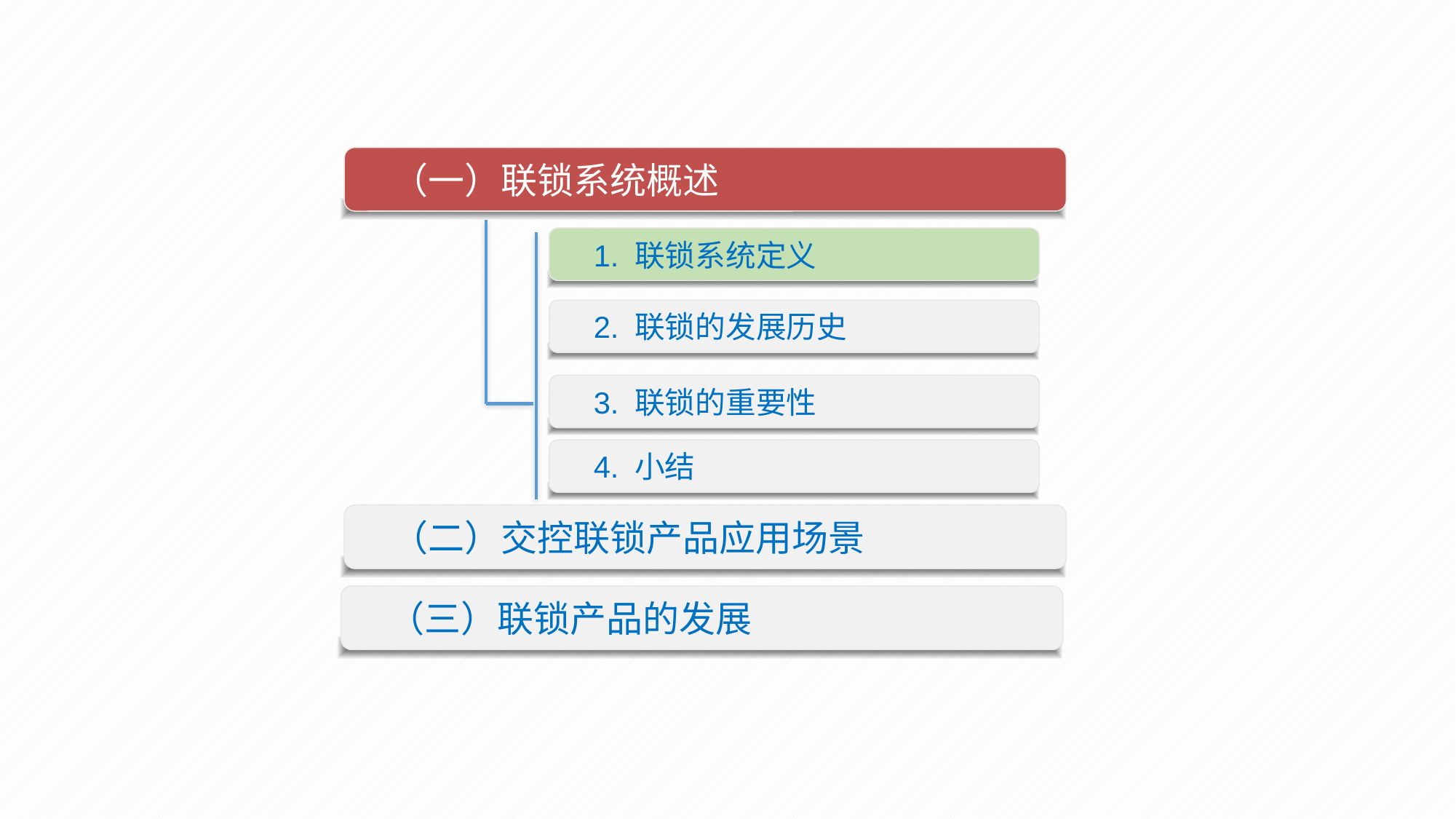

（一）联锁系统概述

1. 联锁系统定义

2. 联锁的发展历史

3. 联锁的重要性

4. 小结

（二）交控联锁产品应用场景

（三）联锁产品的发展